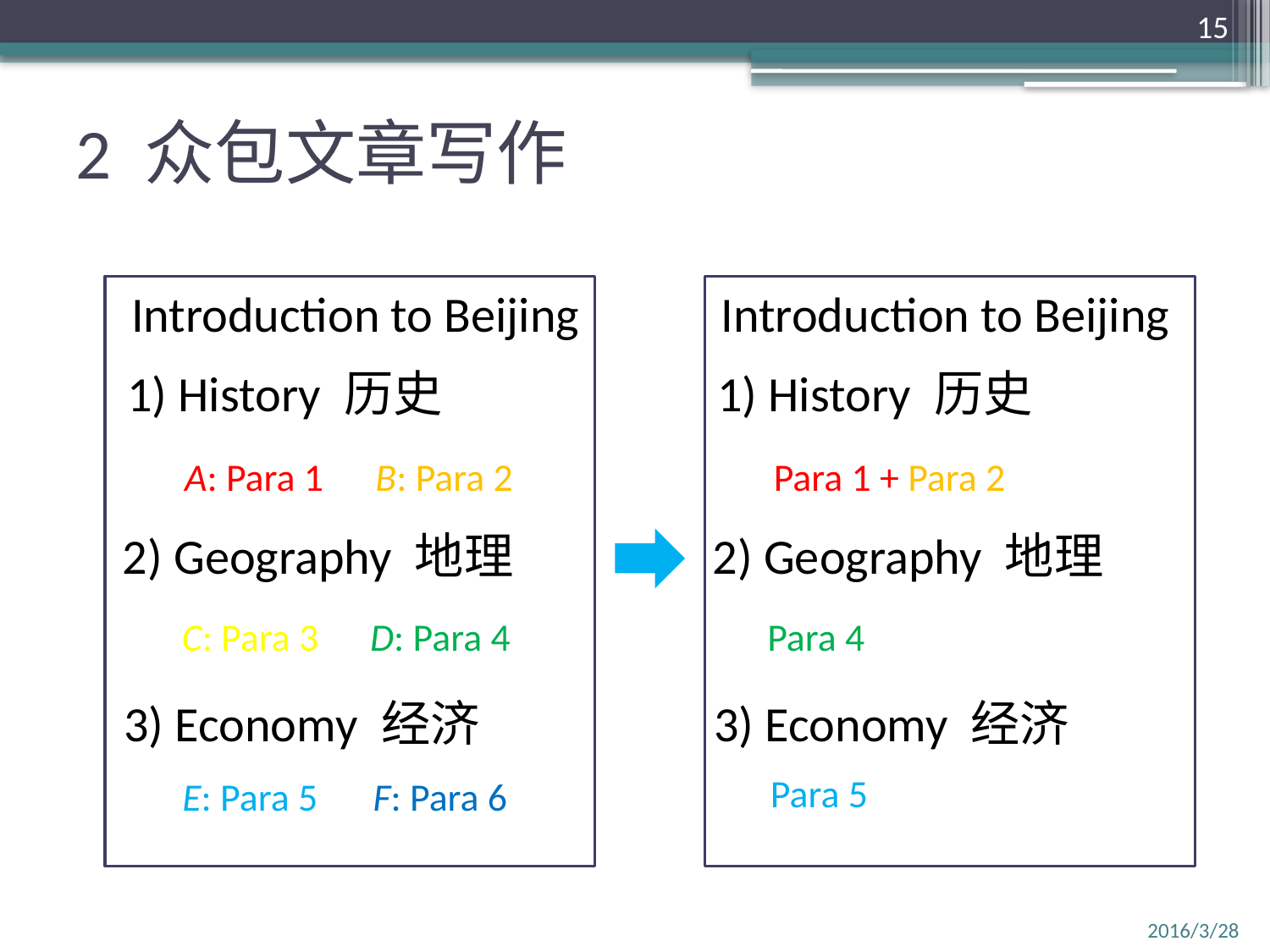

15
# 2 众包文章写作

Introduction to Beijing

Introduction to Beijing
1) History 历史
1) History 历史
A: Para 1
B: Para 2
Para 1 + Para 2
2) Geography 地理
2) Geography 地理

C: Para 3
D: Para 4
Para 4
3) Economy 经济
3) Economy 经济
Para 5
E: Para 5
F: Para 6
2016/3/28